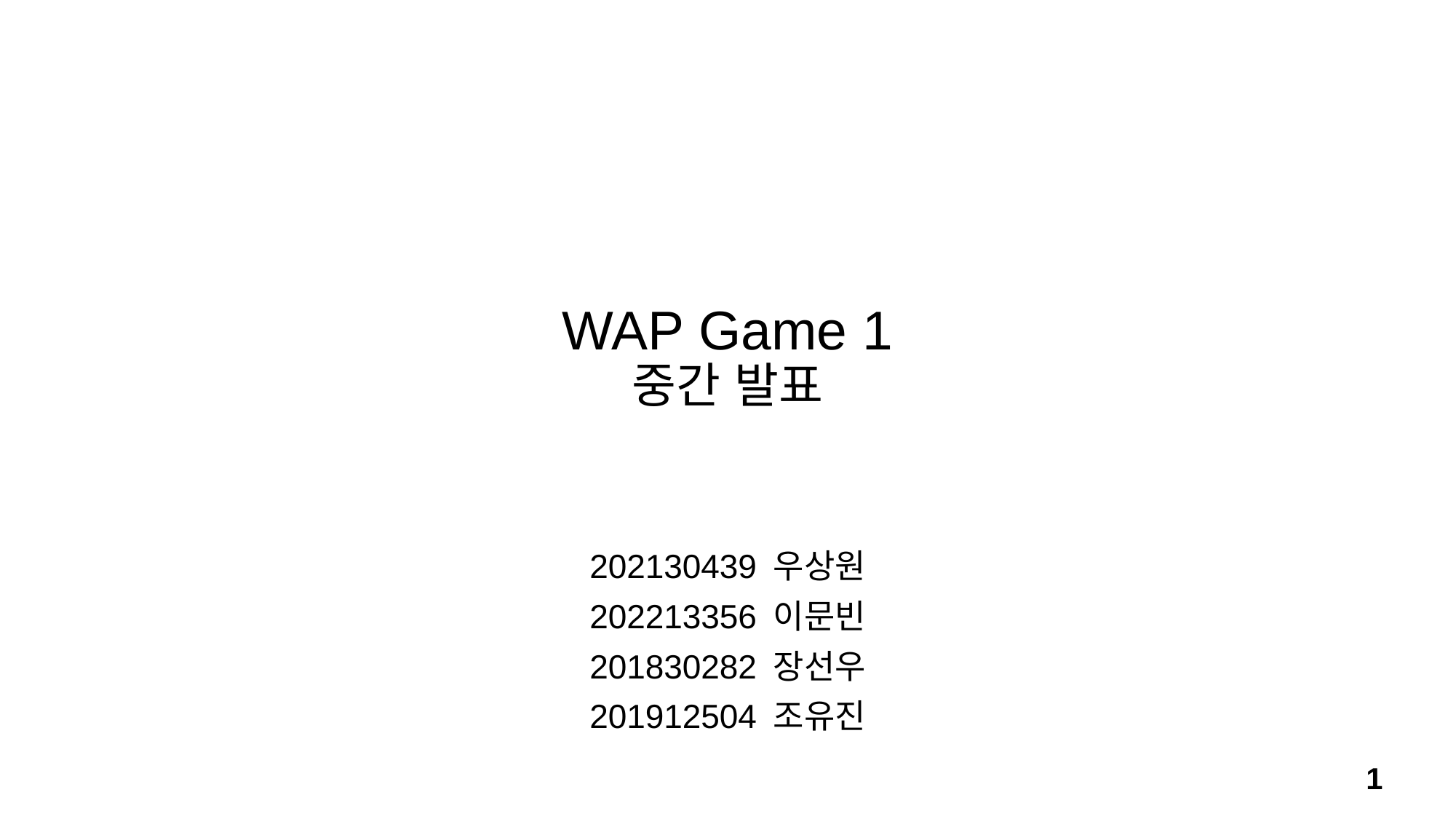

# WAP Game 1 중간 발표
202130439 우상원
202213356 이문빈
201830282 장선우
201912504 조유진